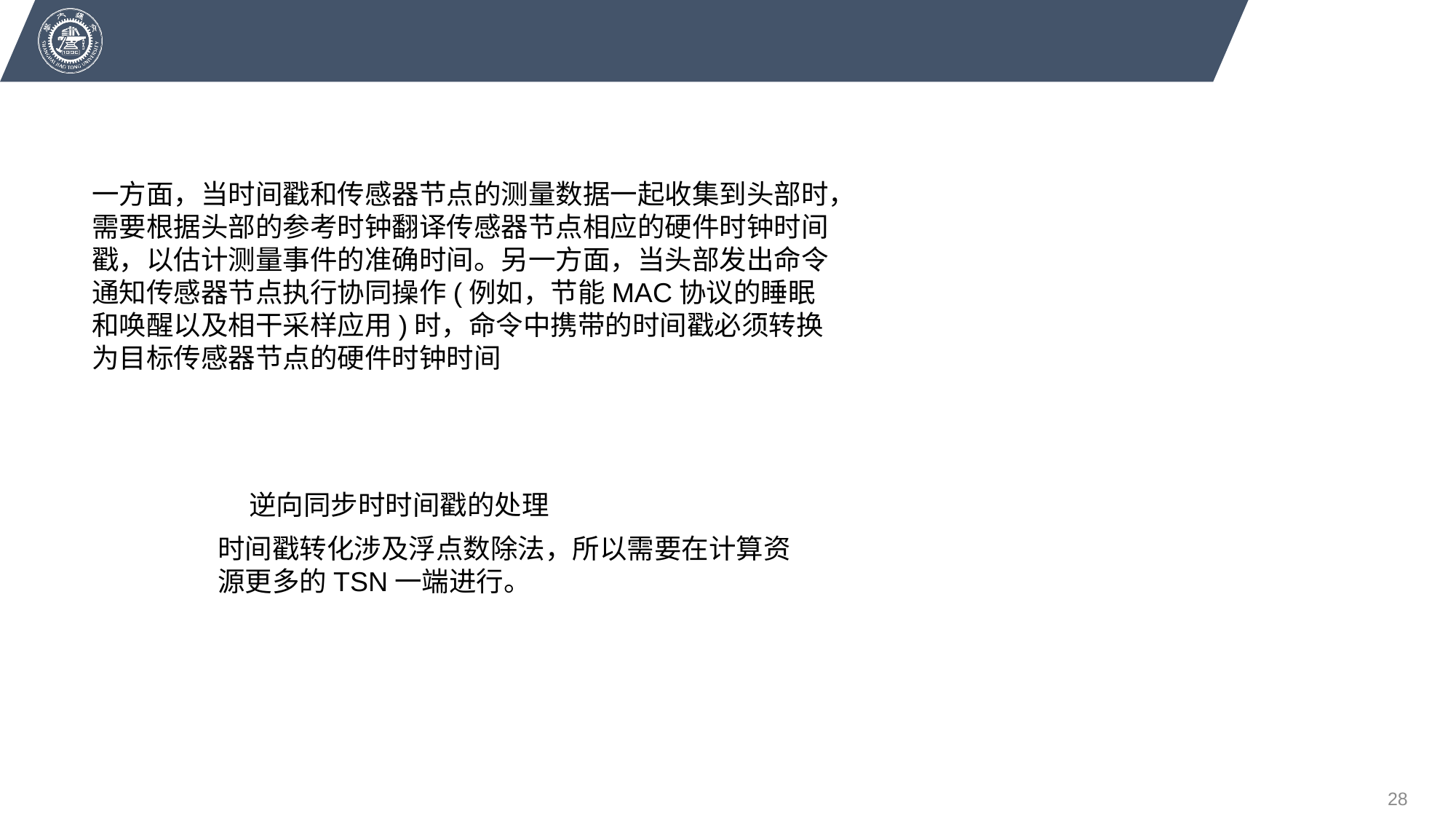

一方面，当时间戳和传感器节点的测量数据一起收集到头部时，需要根据头部的参考时钟翻译传感器节点相应的硬件时钟时间戳，以估计测量事件的准确时间。另一方面，当头部发出命令通知传感器节点执行协同操作(例如，节能MAC协议的睡眠和唤醒以及相干采样应用)时，命令中携带的时间戳必须转换为目标传感器节点的硬件时钟时间
逆向同步时时间戳的处理
时间戳转化涉及浮点数除法，所以需要在计算资源更多的TSN一端进行。
28